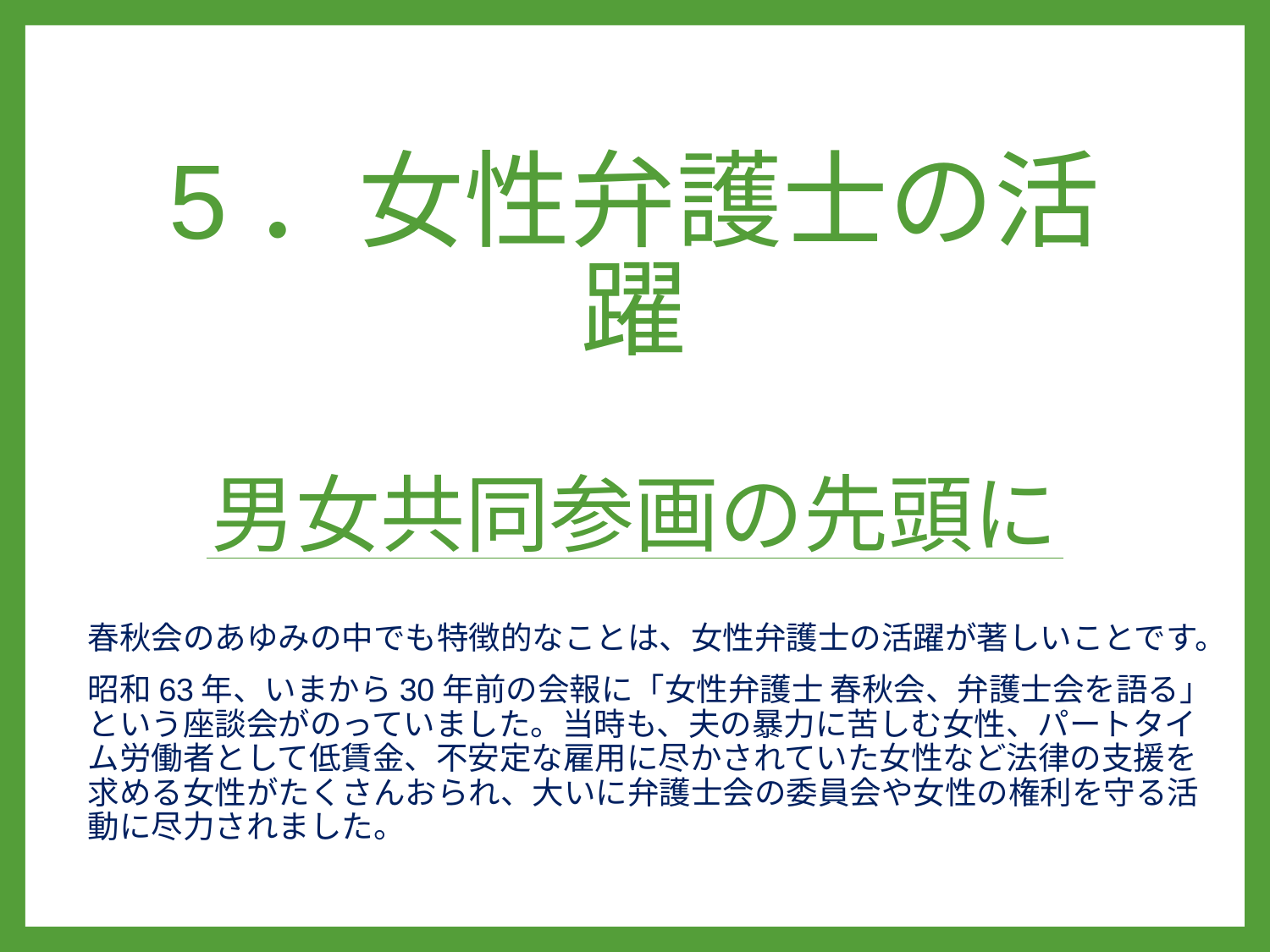

# 5．女性弁護士の活躍 男女共同参画の先頭に
春秋会のあゆみの中でも特徴的なことは、女性弁護士の活躍が著しいことです。
昭和63年、いまから30年前の会報に「女性弁護士 春秋会、弁護士会を語る」という座談会がのっていました。当時も、夫の暴力に苦しむ女性、パートタイム労働者として低賃金、不安定な雇用に尽かされていた女性など法律の支援を求める女性がたくさんおられ、大いに弁護士会の委員会や女性の権利を守る活動に尽力されました。